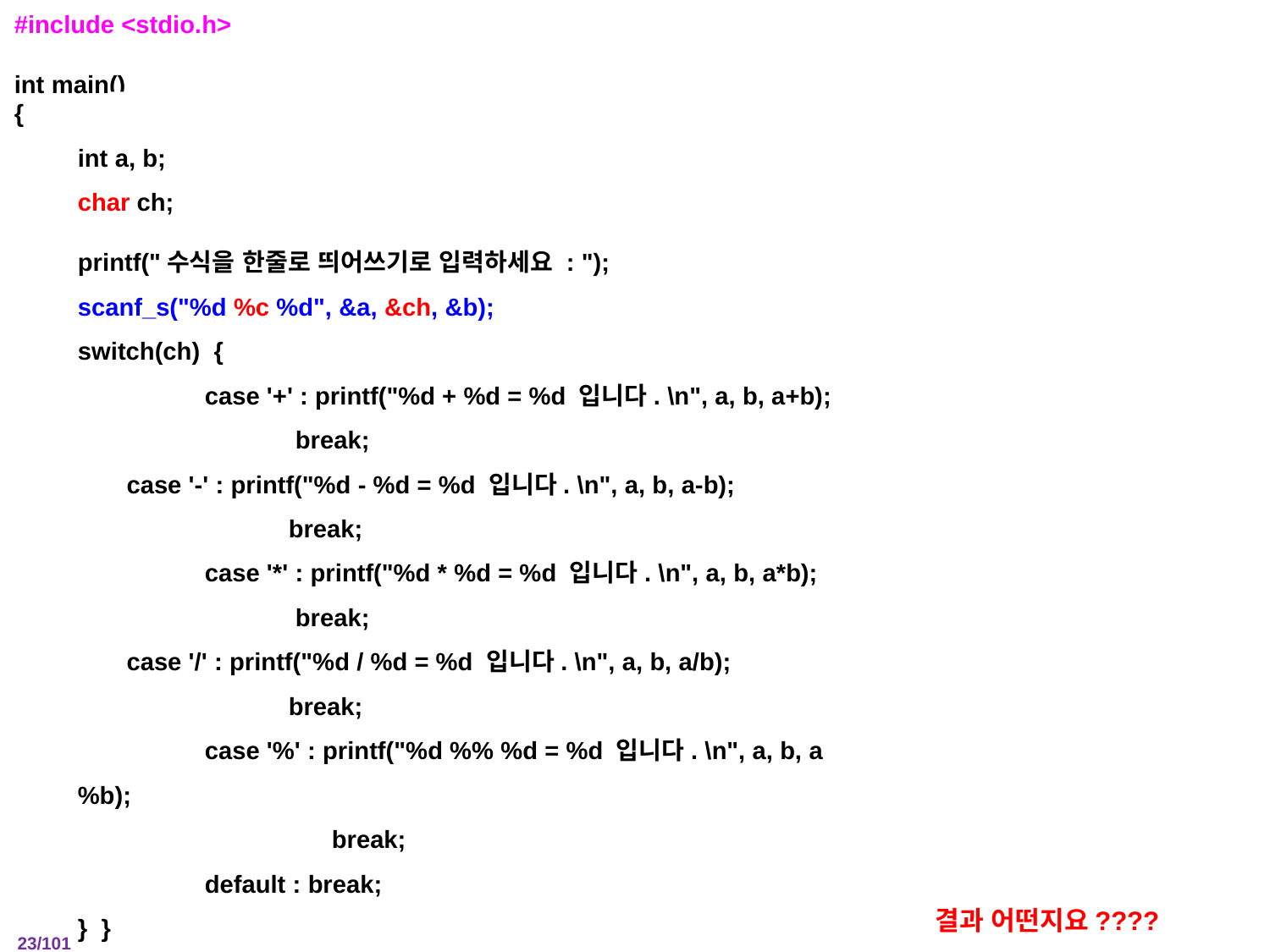

#include <stdio.h>

int main()
{
int a, b;
char ch;

printf("수식을 한줄로 띄어쓰기로 입력하세요 : ");
scanf_s("%d %c %d", &a, &ch, &b);
switch(ch)  {
	case '+' : printf("%d + %d = %d 입니다. \n", a, b, a+b);
       	             break;
       case '-' : printf("%d - %d = %d 입니다. \n", a, b, a-b);
	            break;
	case '*' : printf("%d * %d = %d 입니다. \n", a, b, a*b);
	             break;
       case '/' : printf("%d / %d = %d 입니다. \n", a, b, a/b);
	            break;
	case '%' : printf("%d %% %d = %d 입니다. \n", a, b, a%b);
		break;
	default : break;
}  }

결과 어떤지요????